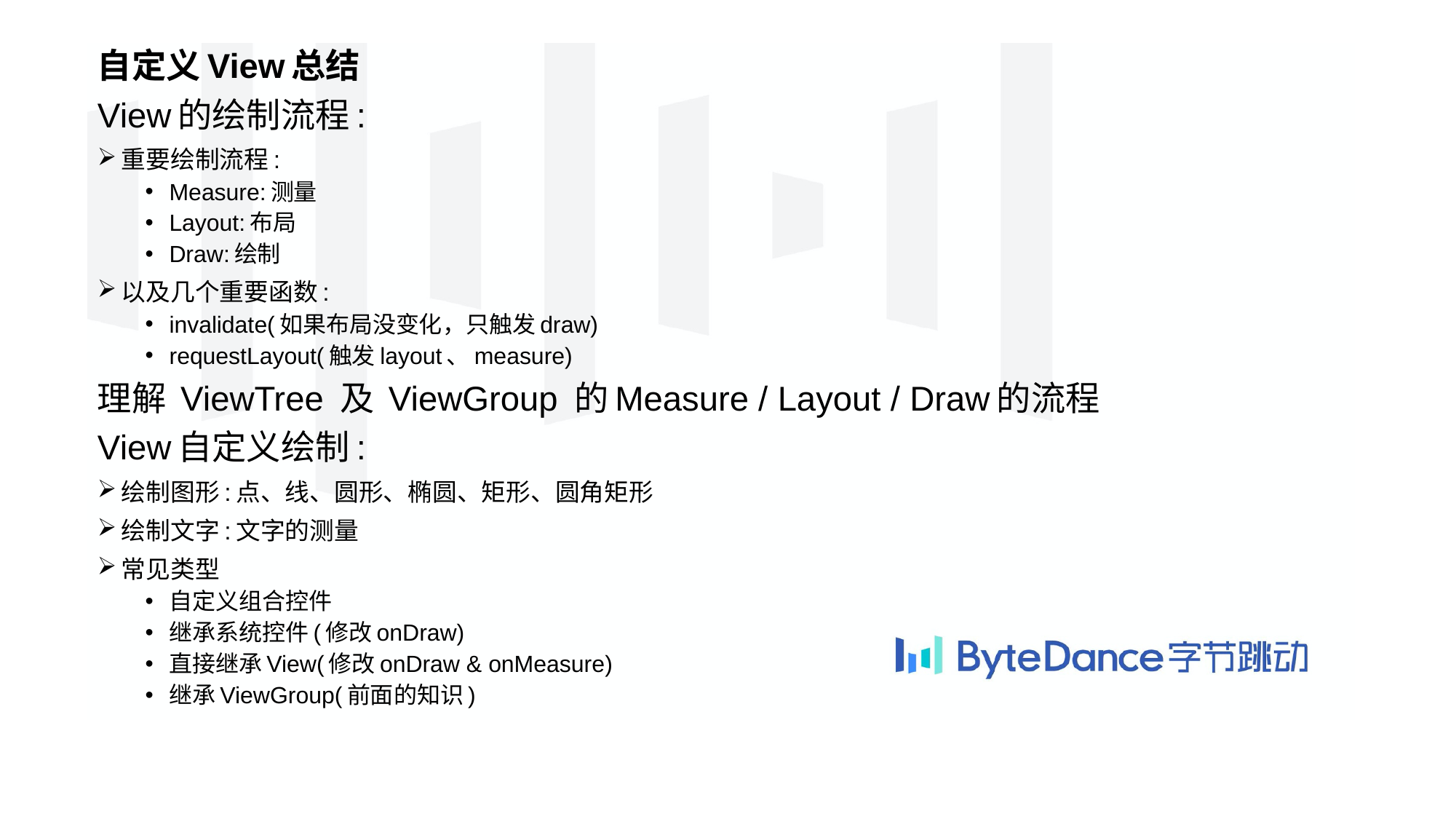

自定义View总结
View的绘制流程:
重要绘制流程:
Measure:测量
Layout:布局
Draw:绘制
以及几个重要函数:
invalidate(如果布局没变化，只触发draw)
requestLayout(触发layout、measure)
理解 ViewTree 及 ViewGroup 的Measure / Layout / Draw的流程
View自定义绘制:
绘制图形:点、线、圆形、椭圆、矩形、圆角矩形
绘制文字:文字的测量
常见类型
自定义组合控件
继承系统控件(修改onDraw)
直接继承View(修改onDraw & onMeasure)
继承ViewGroup(前面的知识)

#